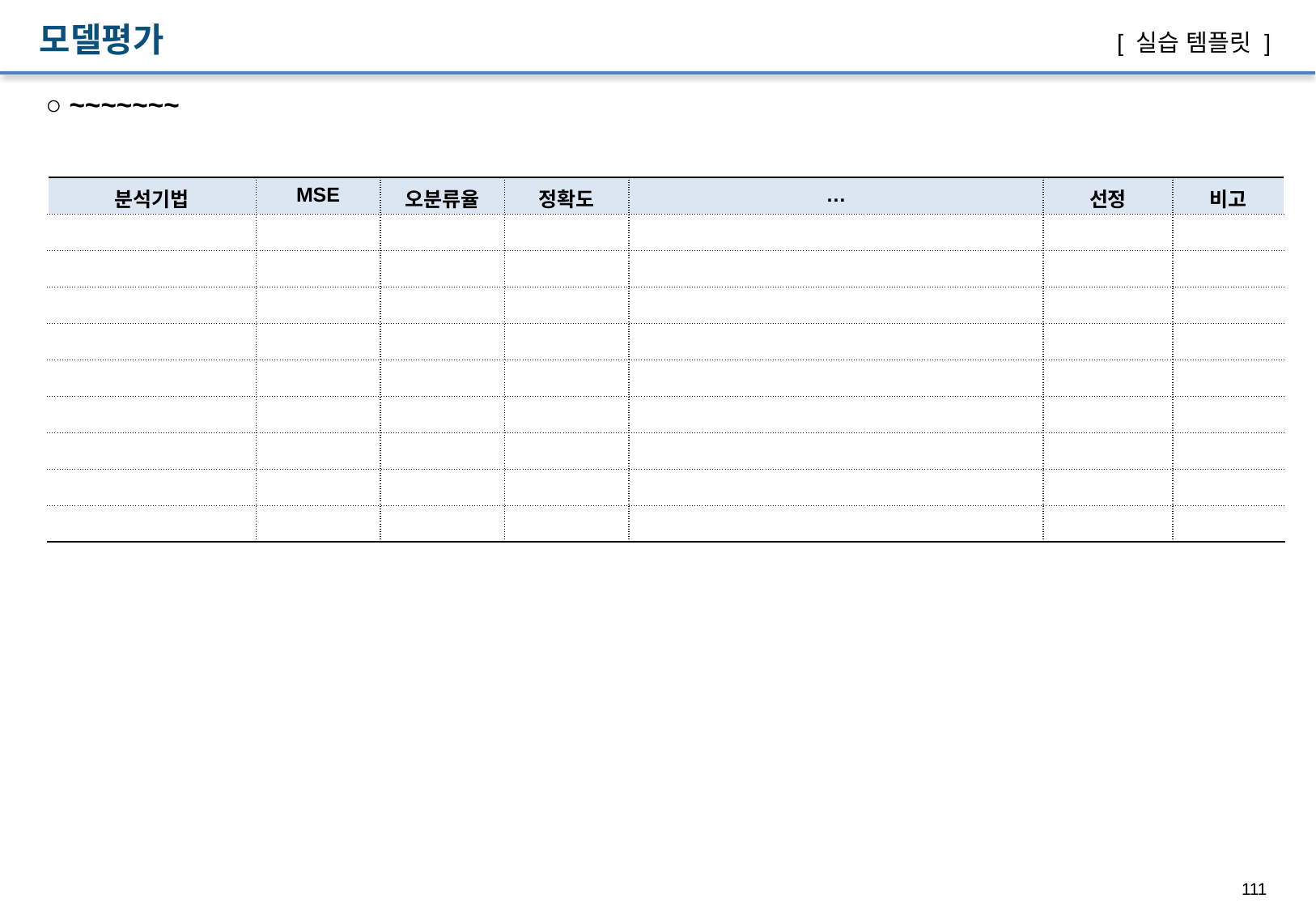

모델평가
[ 실습 템플릿 ]
○ ~~~~~~~
| 분석기법 | MSE | 오분류율 | 정확도 | … | 선정 | 비고 |
| --- | --- | --- | --- | --- | --- | --- |
|  |  |  |  |  |  |  |
|  |  |  |  |  |  |  |
|  |  |  |  |  |  |  |
|  |  |  |  |  |  |  |
|  |  |  |  |  |  |  |
|  |  |  |  |  |  |  |
|  |  |  |  |  |  |  |
|  |  |  |  |  |  |  |
|  |  |  |  |  |  |  |
111